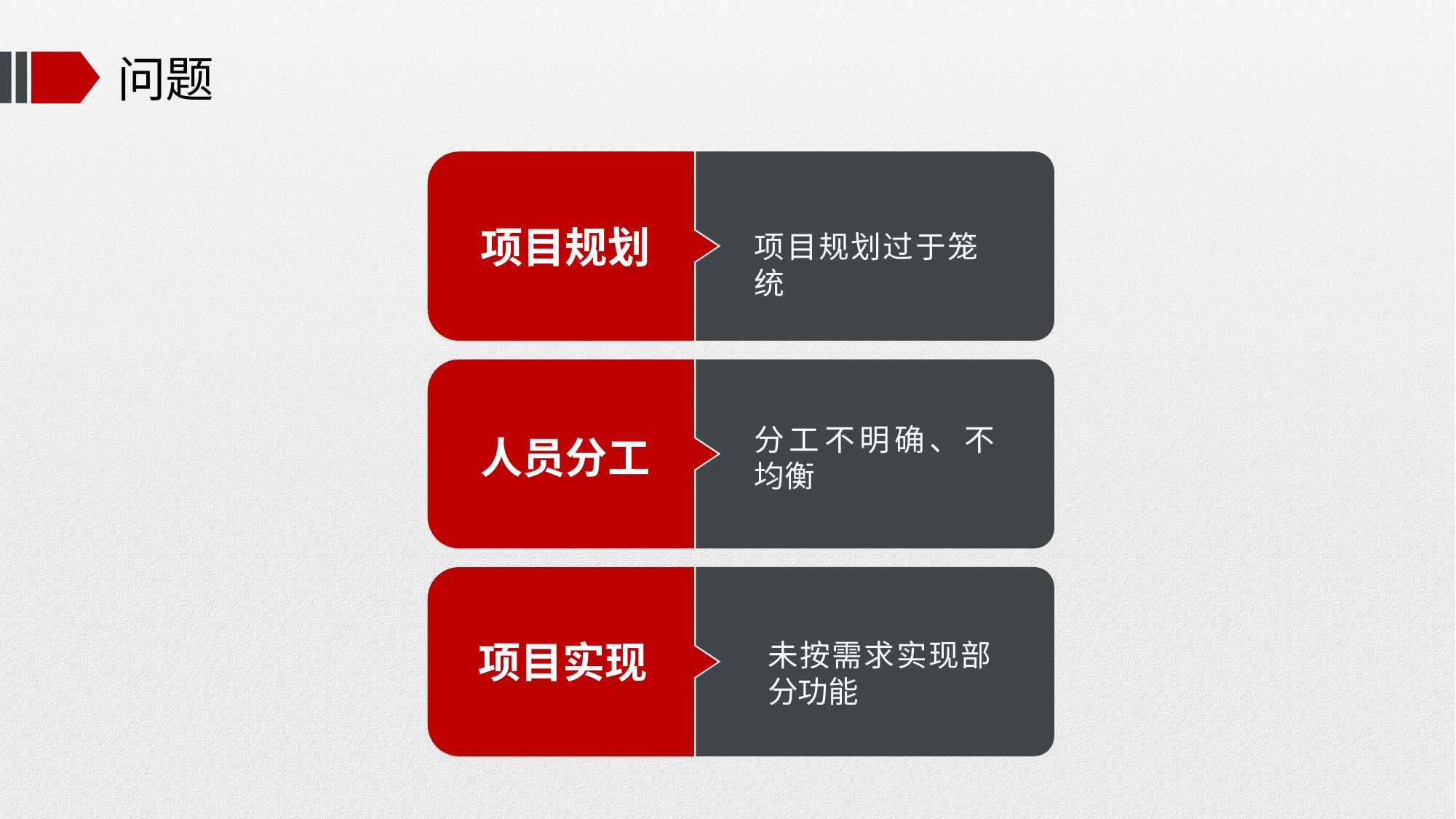

# 问题

项目规划
项目规划过于笼统

分工不明确、不均衡
人员分工

项目实现
未按需求实现部分功能